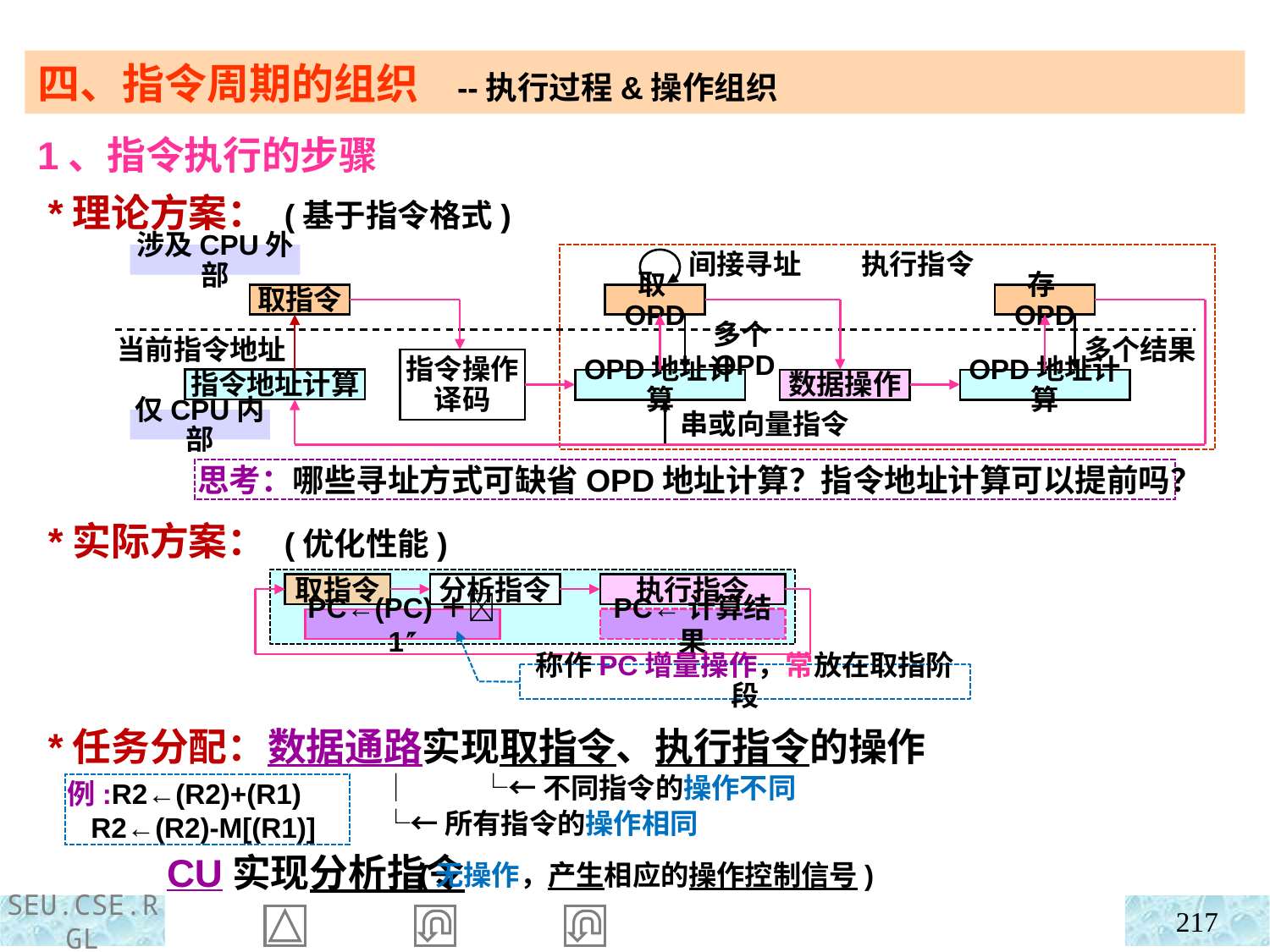

四、指令周期的组织   --执行过程&操作组织
1、指令执行的步骤
 *理论方案： (基于指令格式)

 *实际方案： (优化性能)

 *任务分配：

            CU实现分析指令
涉及CPU外部

执行指令
取指令
当前指令地址
指令操作译码
指令地址计算
仅CPU内部

间接寻址
取OPD
存OPD
多个OPD
多个结果
OPD地址计算
数据操作
OPD地址计算
串或向量指令
思考：哪些寻址方式可缺省OPD地址计算？指令地址计算可以提前吗？

取指令
分析指令
执行指令
PC←计算结果
PC←(PC)＋″1″
称作PC增量操作，常放在取指阶段
数据通路实现取指令、执行指令的操作
                  │           └←不同指令的操作不同
                  └←所有指令的操作相同
                (无操作，产生相应的操作控制信号)
例:R2←(R2)+(R1)
   R2←(R2)-M[(R1)]
217